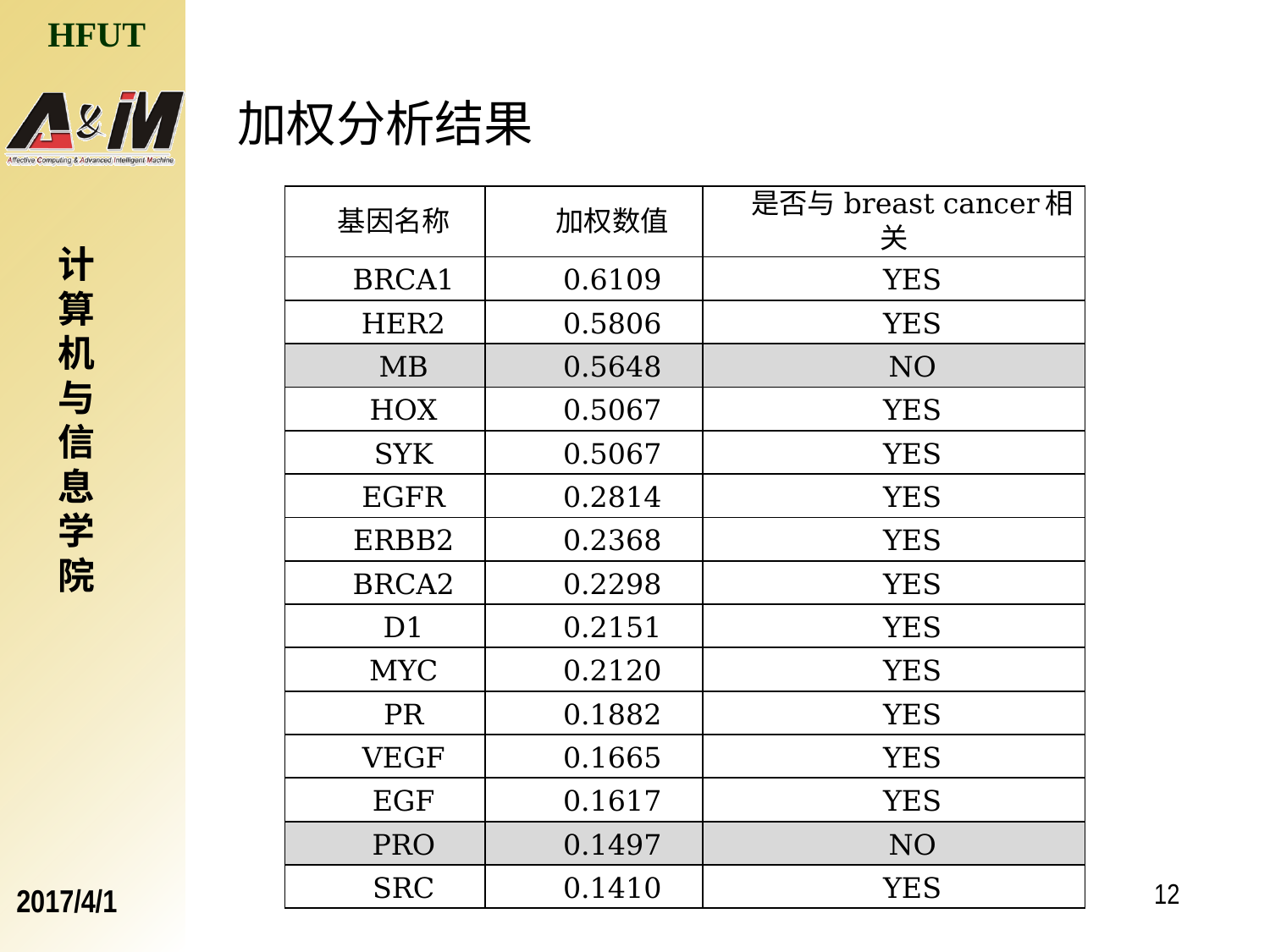

加权分析结果

| 基因名称 | 加权数值 | 是否与breast cancer相关 |
| --- | --- | --- |
| BRCA1 | 0.6109 | YES |
| HER2 | 0.5806 | YES |
| MB | 0.5648 | NO |
| HOX | 0.5067 | YES |
| SYK | 0.5067 | YES |
| EGFR | 0.2814 | YES |
| ERBB2 | 0.2368 | YES |
| BRCA2 | 0.2298 | YES |
| D1 | 0.2151 | YES |
| MYC | 0.2120 | YES |
| PR | 0.1882 | YES |
| VEGF | 0.1665 | YES |
| EGF | 0.1617 | YES |
| PRO | 0.1497 | NO |
| SRC | 0.1410 | YES |
计算机与信息学院
12
2017/4/1